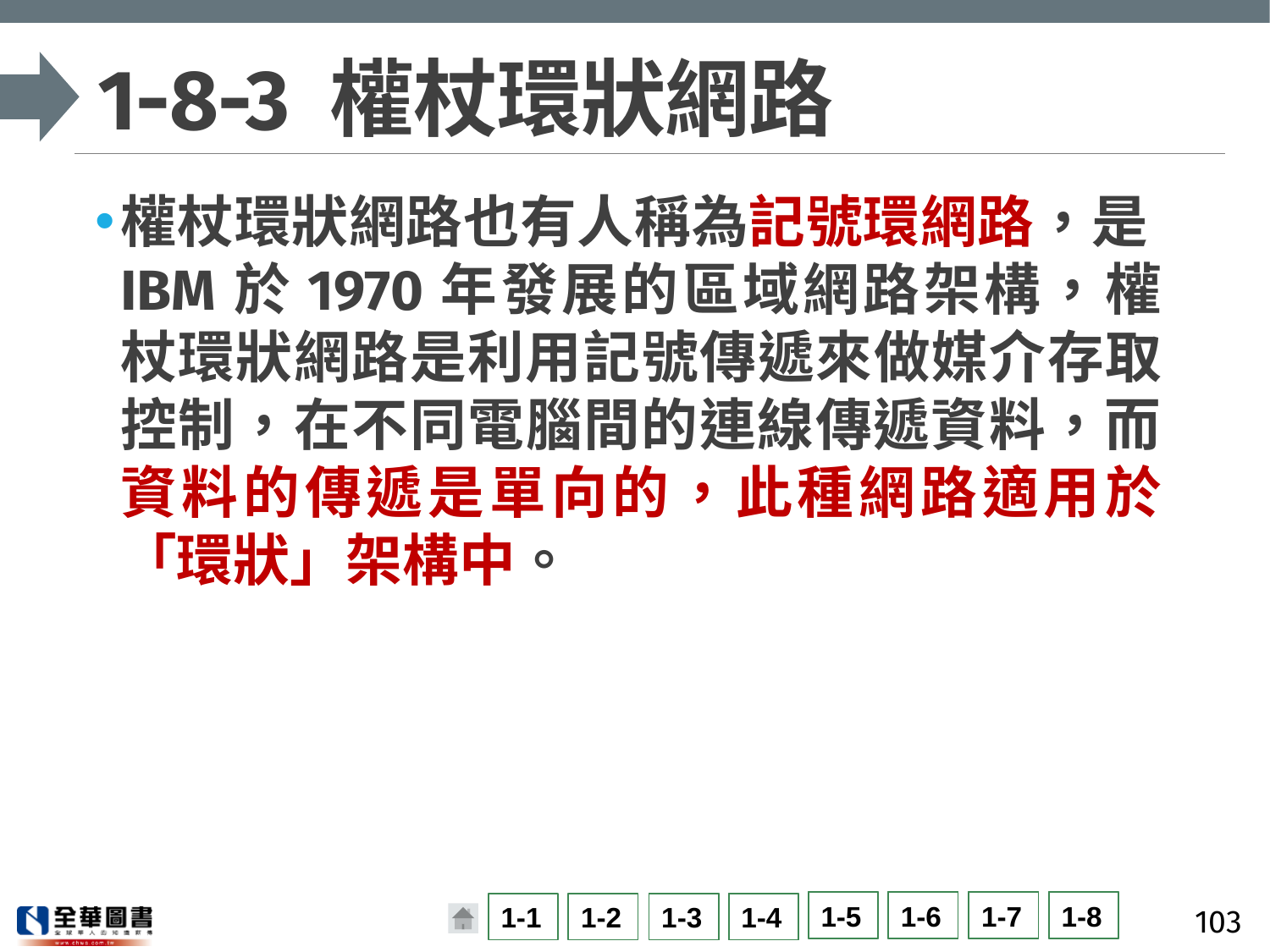

# 1-8-3 權杖環狀網路
權杖環狀網路也有人稱為記號環網路，是IBM於1970年發展的區域網路架構，權杖環狀網路是利用記號傳遞來做媒介存取控制，在不同電腦間的連線傳遞資料，而資料的傳遞是單向的，此種網路適用於「環狀」架構中。

103